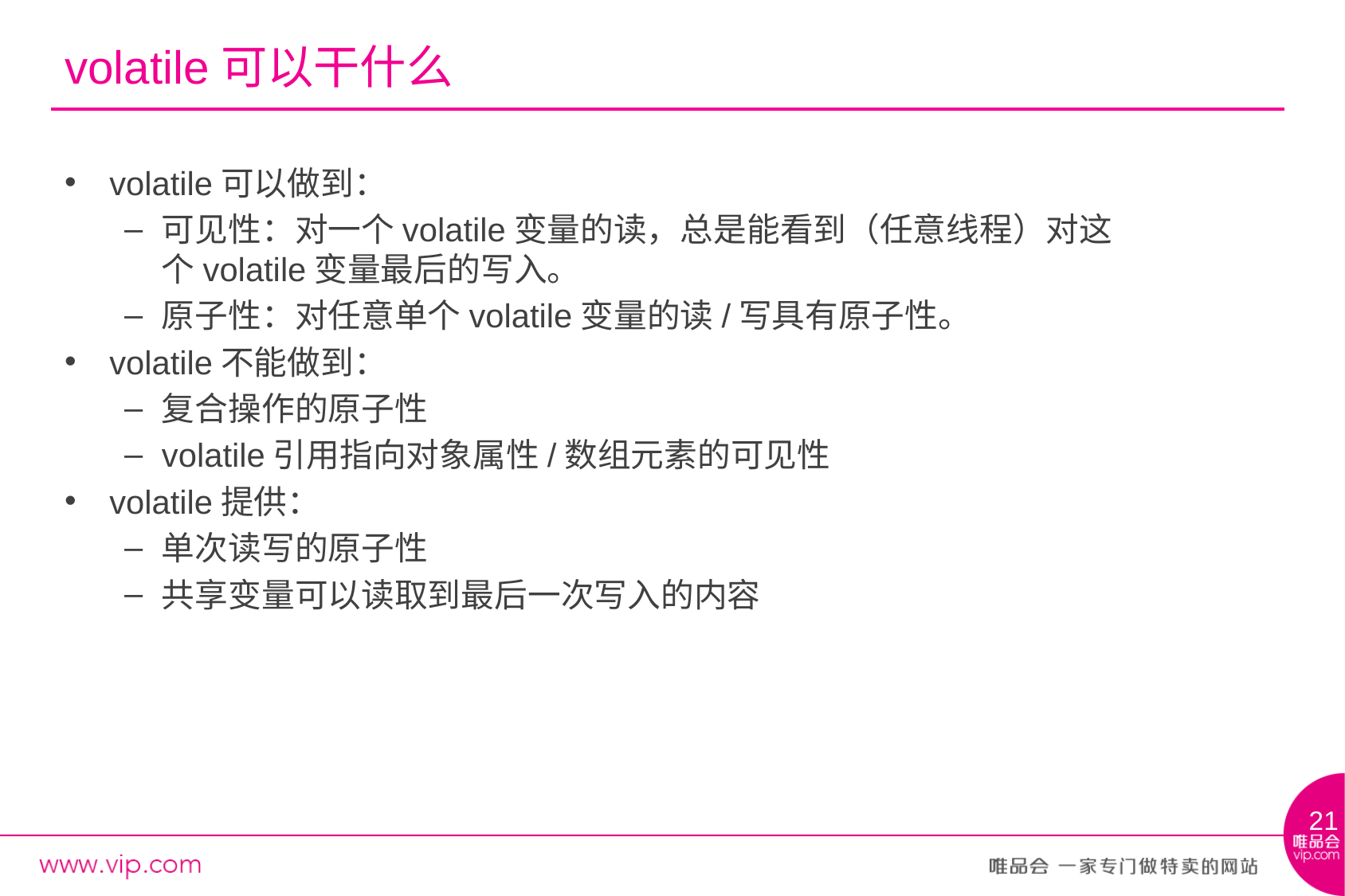

# volatile可以干什么
volatile可以做到：
可见性：对一个volatile变量的读，总是能看到（任意线程）对这个volatile变量最后的写入。
原子性：对任意单个volatile变量的读/写具有原子性。
volatile不能做到：
复合操作的原子性
volatile引用指向对象属性/数组元素的可见性
volatile提供：
单次读写的原子性
共享变量可以读取到最后一次写入的内容